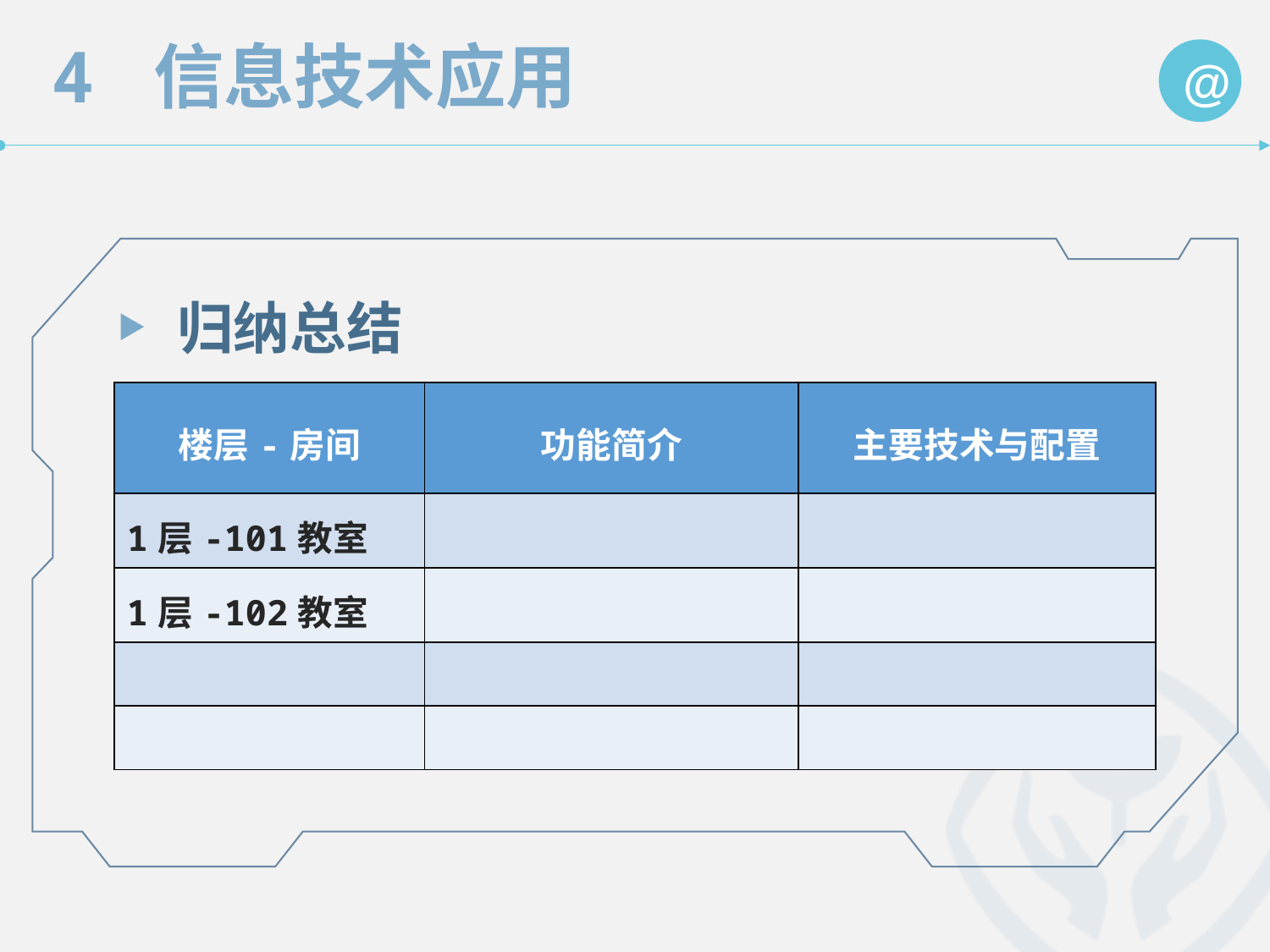

归纳总结

| 楼层-房间 | 功能简介 | 主要技术与配置 |
| --- | --- | --- |
| 1层-101教室 |  |  |
| 1层-102教室 |  |  |
|  |  |  |
|  |  |  |